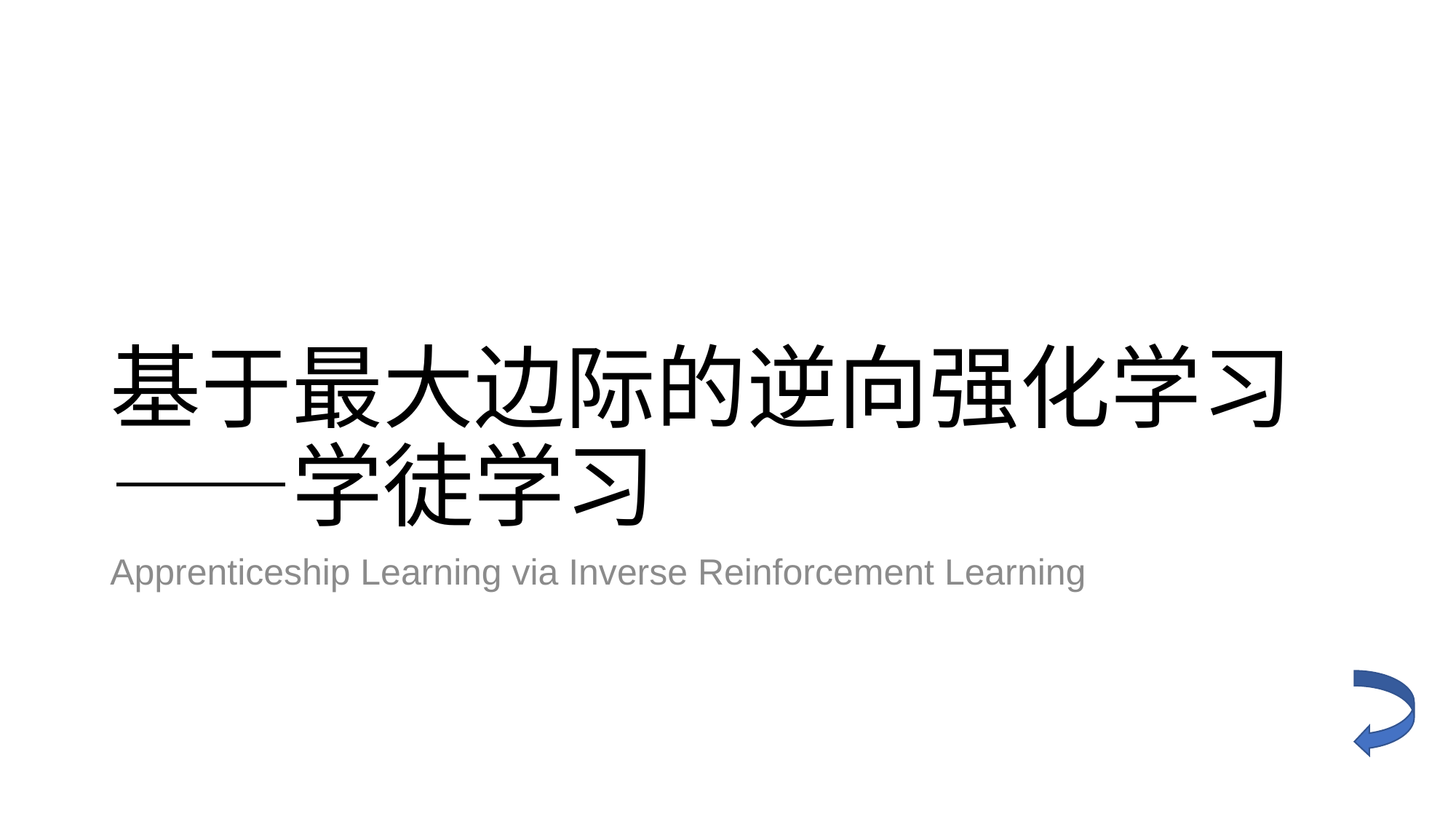

# 基于最大边际的逆向强化学习 ——学徒学习
Apprenticeship Learning via Inverse Reinforcement Learning